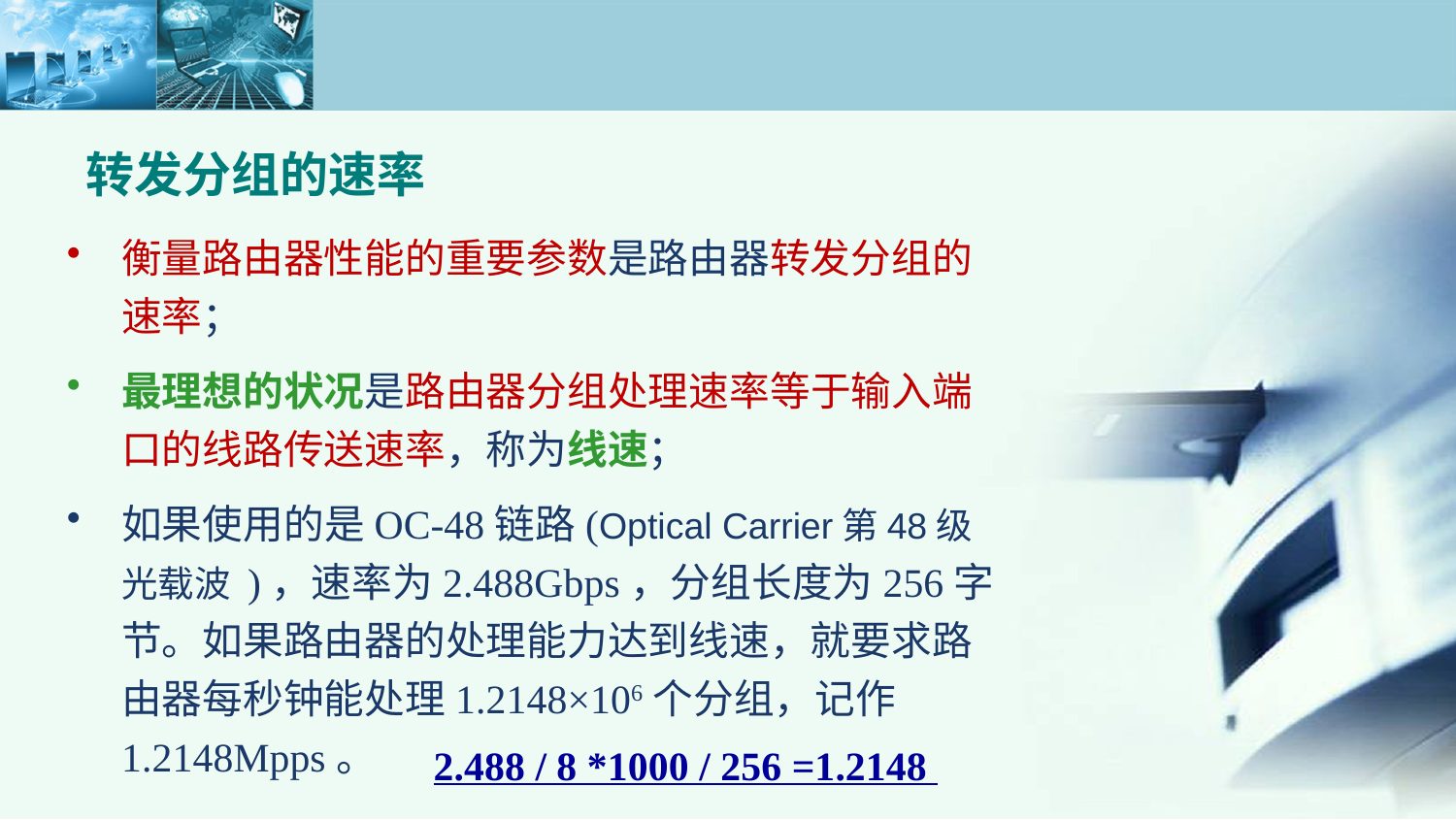

转发分组的速率
衡量路由器性能的重要参数是路由器转发分组的速率；
最理想的状况是路由器分组处理速率等于输入端口的线路传送速率，称为线速；
如果使用的是OC-48链路(Optical Carrier第48级光载波 )，速率为2.488Gbps，分组长度为256字节。如果路由器的处理能力达到线速，就要求路由器每秒钟能处理1.2148×106个分组，记作1.2148Mpps。
2.488 / 8 *1000 / 256 =1.2148